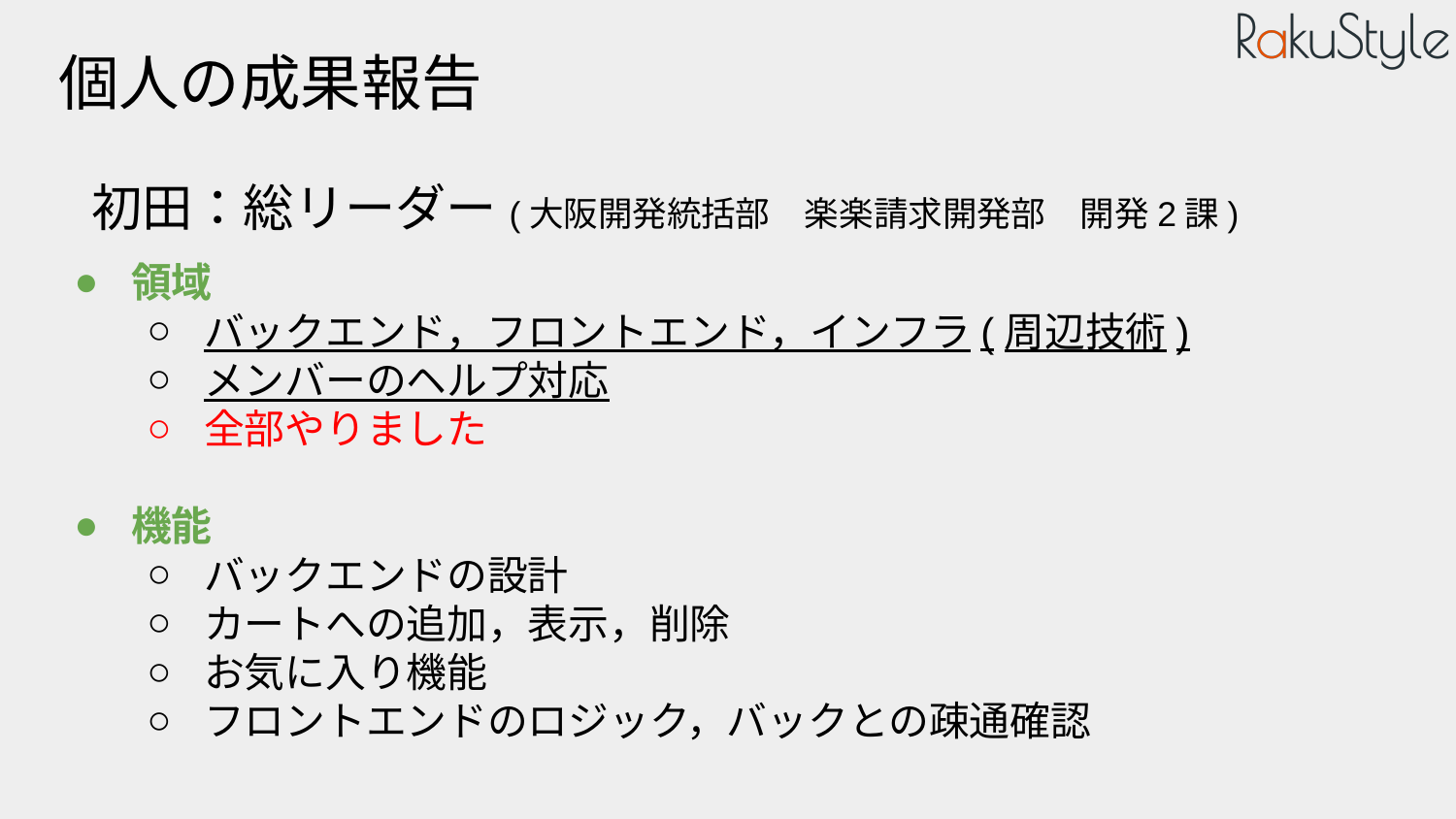

# 個人の成果報告
初田：総リーダー(大阪開発統括部　楽楽請求開発部　開発2課)
領域
バックエンド，フロントエンド，インフラ(周辺技術)
メンバーのヘルプ対応
全部やりました

機能
バックエンドの設計
カートへの追加，表示，削除
お気に入り機能
フロントエンドのロジック，バックとの疎通確認